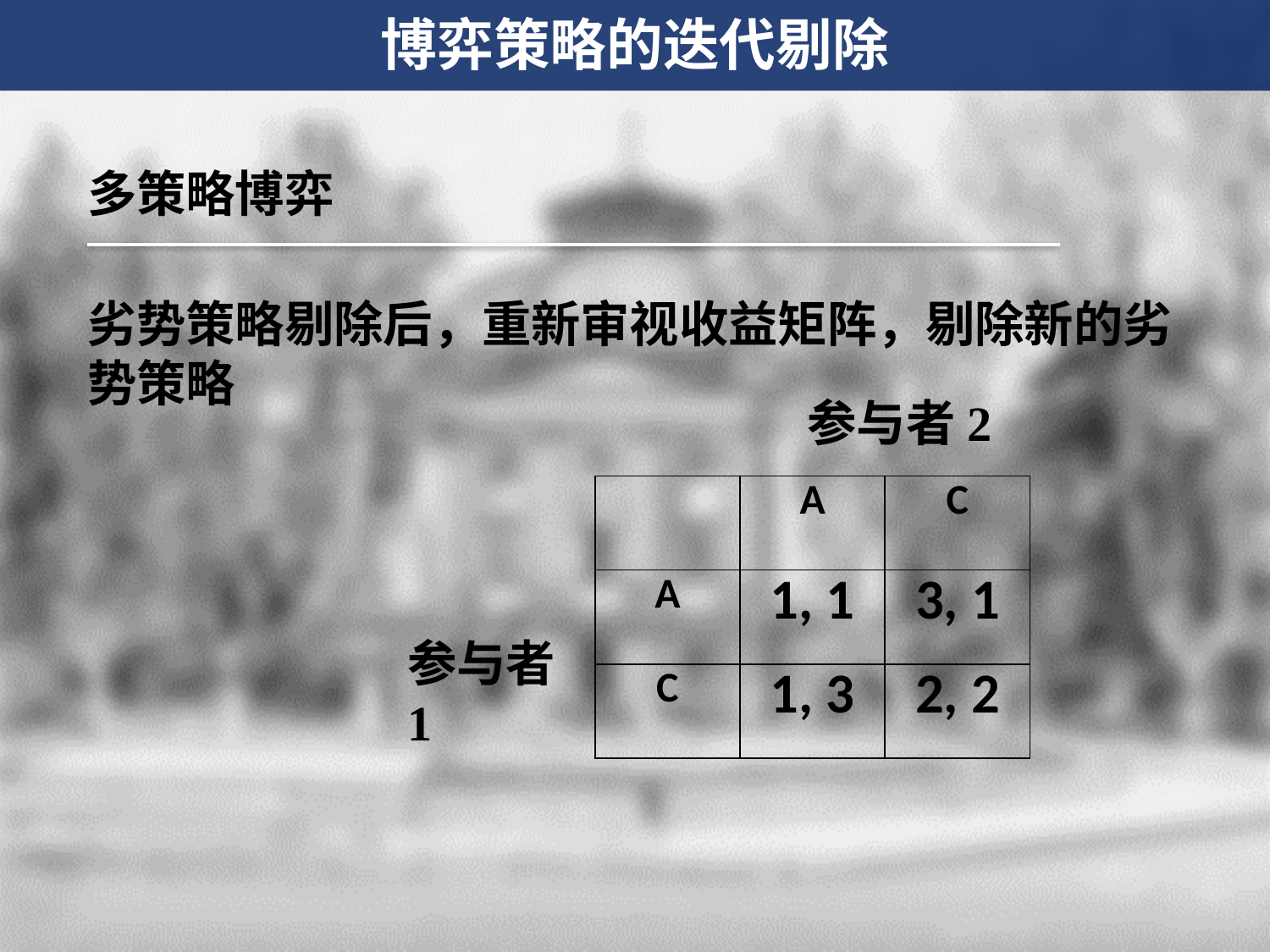

博弈策略的迭代剔除

多策略博弈
劣势策略剔除后，重新审视收益矩阵，剔除新的劣势策略
参与者2
|  | A | C |
| --- | --- | --- |
| A | 1, 1 | 3, 1 |
| C | 1, 3 | 2, 2 |
参与者1